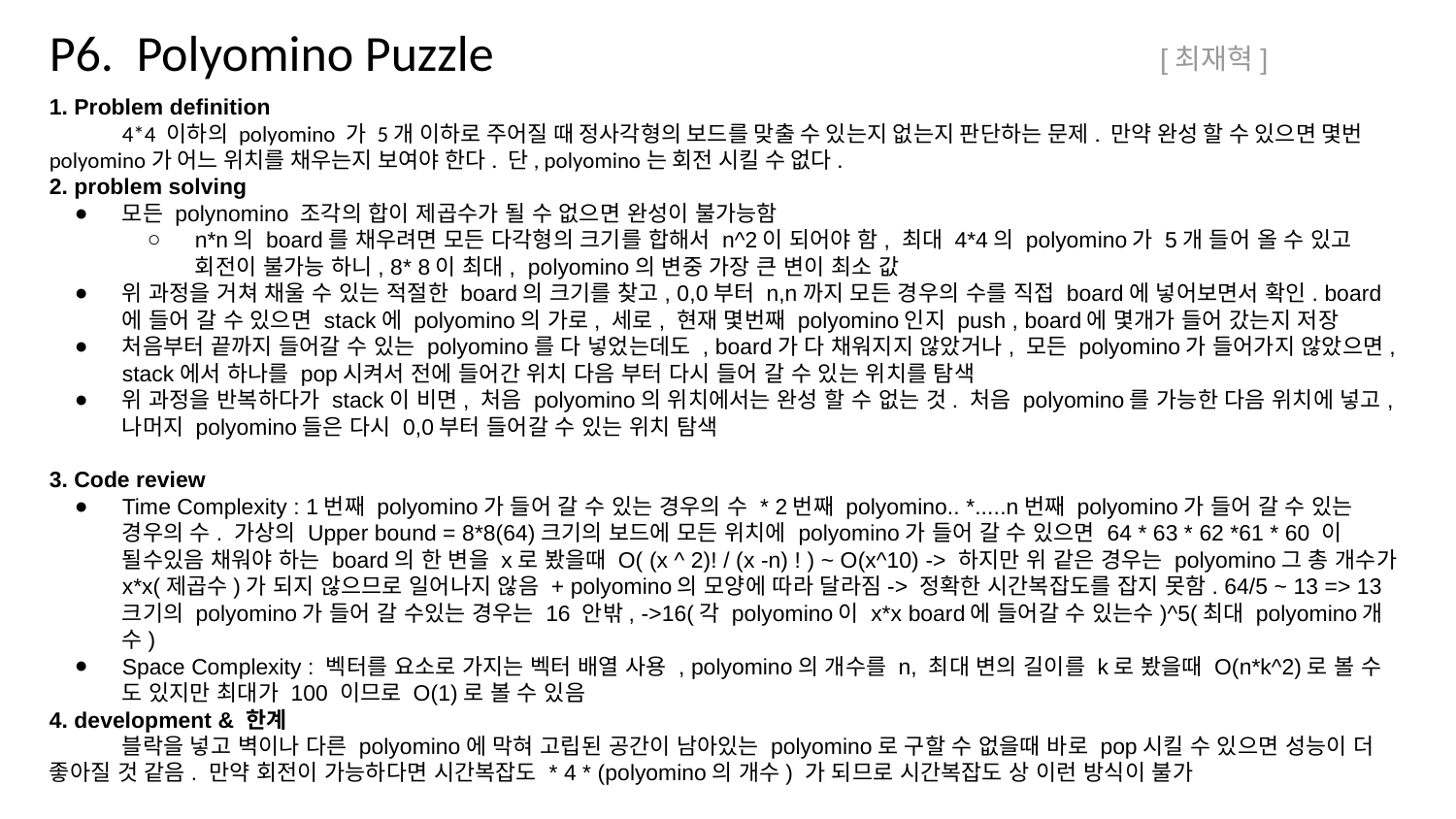

P6.  Polyomino Puzzle
[최재혁]
1. Problem definition
4*4 이하의 polyomino 가 5개 이하로 주어질 때 정사각형의 보드를 맞출 수 있는지 없는지 판단하는 문제. 만약 완성 할 수 있으면 몇번 polyomino가 어느 위치를 채우는지 보여야 한다. 단, polyomino는 회전 시킬 수 없다.
2. problem solving
모든 polynomino 조각의 합이 제곱수가 될 수 없으면 완성이 불가능함
n*n의 board를 채우려면 모든 다각형의 크기를 합해서 n^2이 되어야 함, 최대 4*4의 polyomino가 5개 들어 올 수 있고 회전이 불가능 하니, 8* 8이 최대,  polyomino의 변중 가장 큰 변이 최소 값
위 과정을 거쳐 채울 수 있는 적절한 board의 크기를 찾고, 0,0부터 n,n까지 모든 경우의 수를 직접 board에 넣어보면서 확인. board에 들어 갈 수 있으면 stack에 polyomino의 가로, 세로, 현재 몇번째 polyomino인지 push , board에 몇개가 들어 갔는지 저장
처음부터 끝까지 들어갈 수 있는 polyomino를 다 넣었는데도 , board가 다 채워지지 않았거나, 모든 polyomino가 들어가지 않았으면, stack에서 하나를 pop시켜서 전에 들어간 위치 다음 부터 다시 들어 갈 수 있는 위치를 탐색
위 과정을 반복하다가 stack이 비면, 처음 polyomino의 위치에서는 완성 할 수 없는 것. 처음 polyomino를 가능한 다음 위치에 넣고, 나머지 polyomino들은 다시 0,0부터 들어갈 수 있는 위치 탐색

3. Code review
Time Complexity : 1번째 polyomino가 들어 갈 수 있는 경우의 수 * 2번째 polyomino.. *.....n번째 polyomino가 들어 갈 수 있는 경우의 수. 가상의 Upper bound = 8*8(64)크기의 보드에 모든 위치에 polyomino가 들어 갈 수 있으면 64 * 63 * 62 *61 * 60 이 될수있음 채워야 하는 board의 한 변을 x로 봤을때 O( (x ^ 2)! / (x -n) ! ) ~ O(x^10) -> 하지만 위 같은 경우는 polyomino그 총 개수가 x*x(제곱수)가 되지 않으므로 일어나지 않음 + polyomino의 모양에 따라 달라짐-> 정확한 시간복잡도를 잡지 못함. 64/5 ~ 13 => 13크기의 polyomino가 들어 갈 수있는 경우는 16 안밖, ->16(각 polyomino이 x*x board에 들어갈 수 있는수)^5(최대 polyomino개수)
Space Complexity : 벡터를 요소로 가지는 벡터 배열 사용 , polyomino의 개수를 n, 최대 변의 길이를 k로 봤을때 O(n*k^2)로 볼 수 도 있지만 최대가 100 이므로 O(1)로 볼 수 있음
4. development & 한계
블락을 넣고 벽이나 다른 polyomino에 막혀 고립된 공간이 남아있는 polyomino로 구할 수 없을때 바로 pop시킬 수 있으면 성능이 더 좋아질 것 같음. 만약 회전이 가능하다면 시간복잡도 * 4 * (polyomino의 개수) 가 되므로 시간복잡도 상 이런 방식이 불가